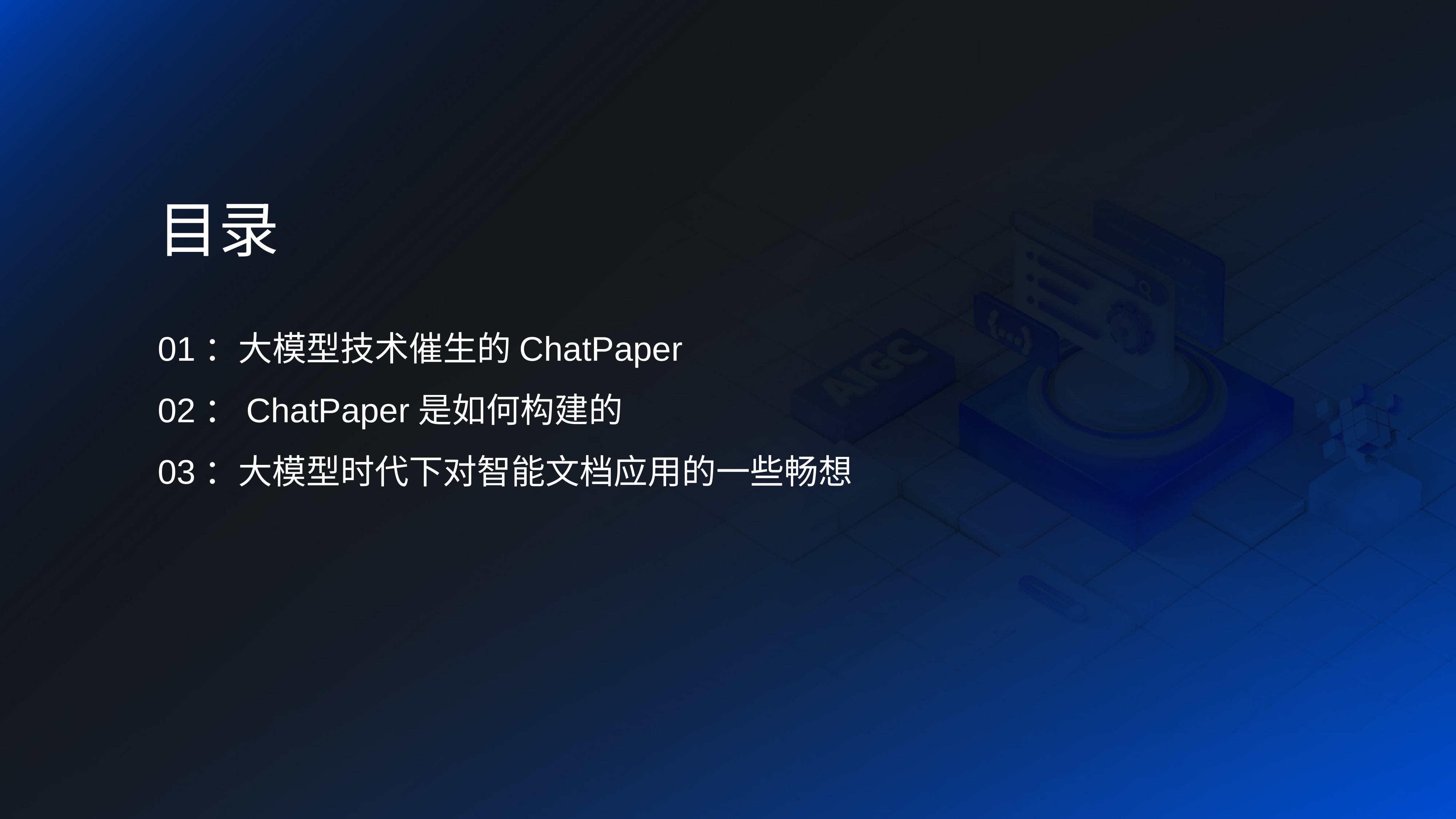

目录
01：大模型技术催生的ChatPaper
02：ChatPaper是如何构建的
03：大模型时代下对智能文档应用的一些畅想